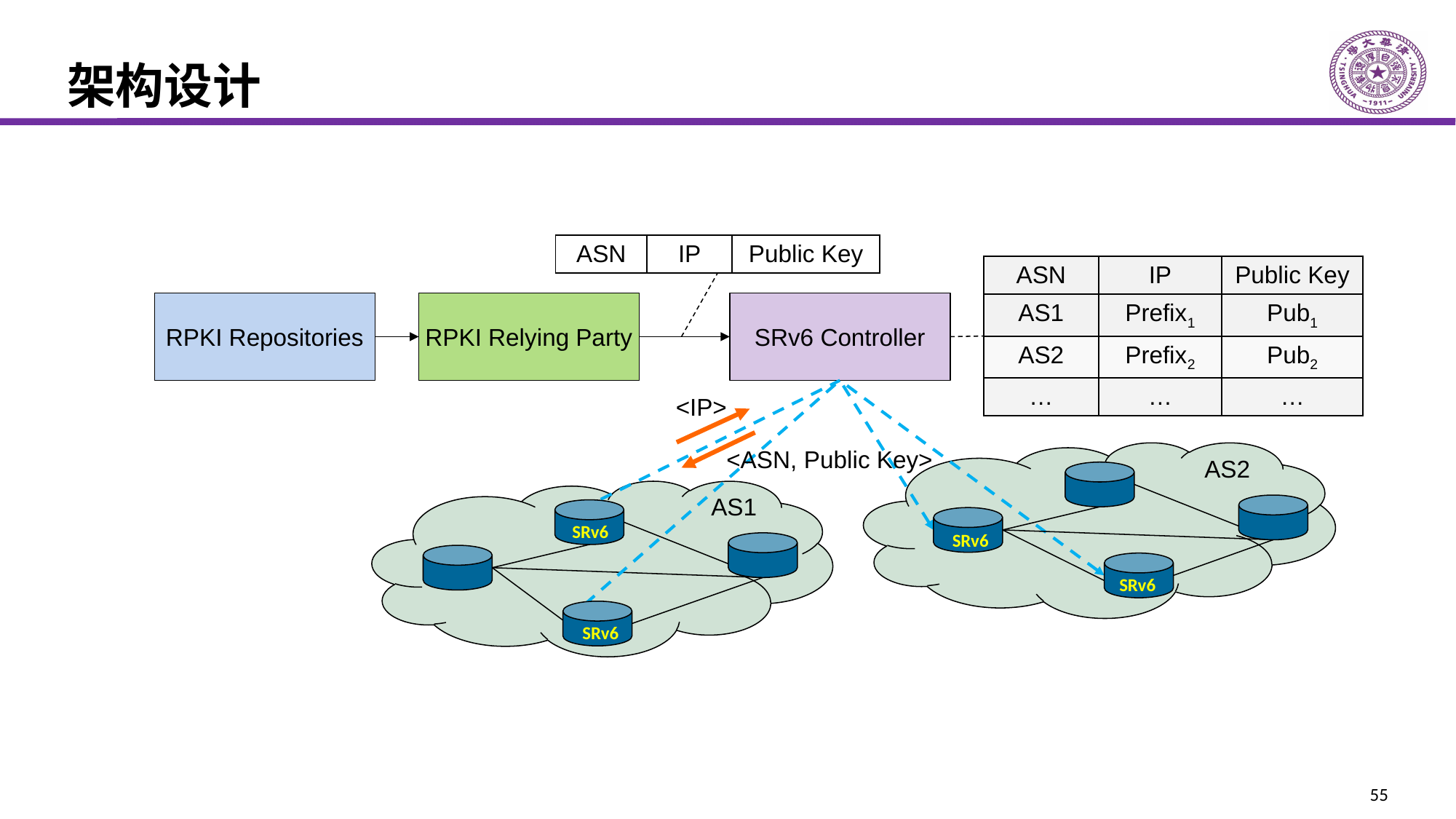

# 架构设计
| ASN | IP | Public Key |
| --- | --- | --- |
| ASN | IP | Public Key |
| --- | --- | --- |
| AS1 | Prefix1 | Pub1 |
| AS2 | Prefix2 | Pub2 |
| … | … | … |
SRv6 Controller
RPKI Repositories
RPKI Relying Party
<IP>
<ASN, Public Key>
                                           AS2

                                            AS1

SRv6
SRv6

SRv6

SRv6